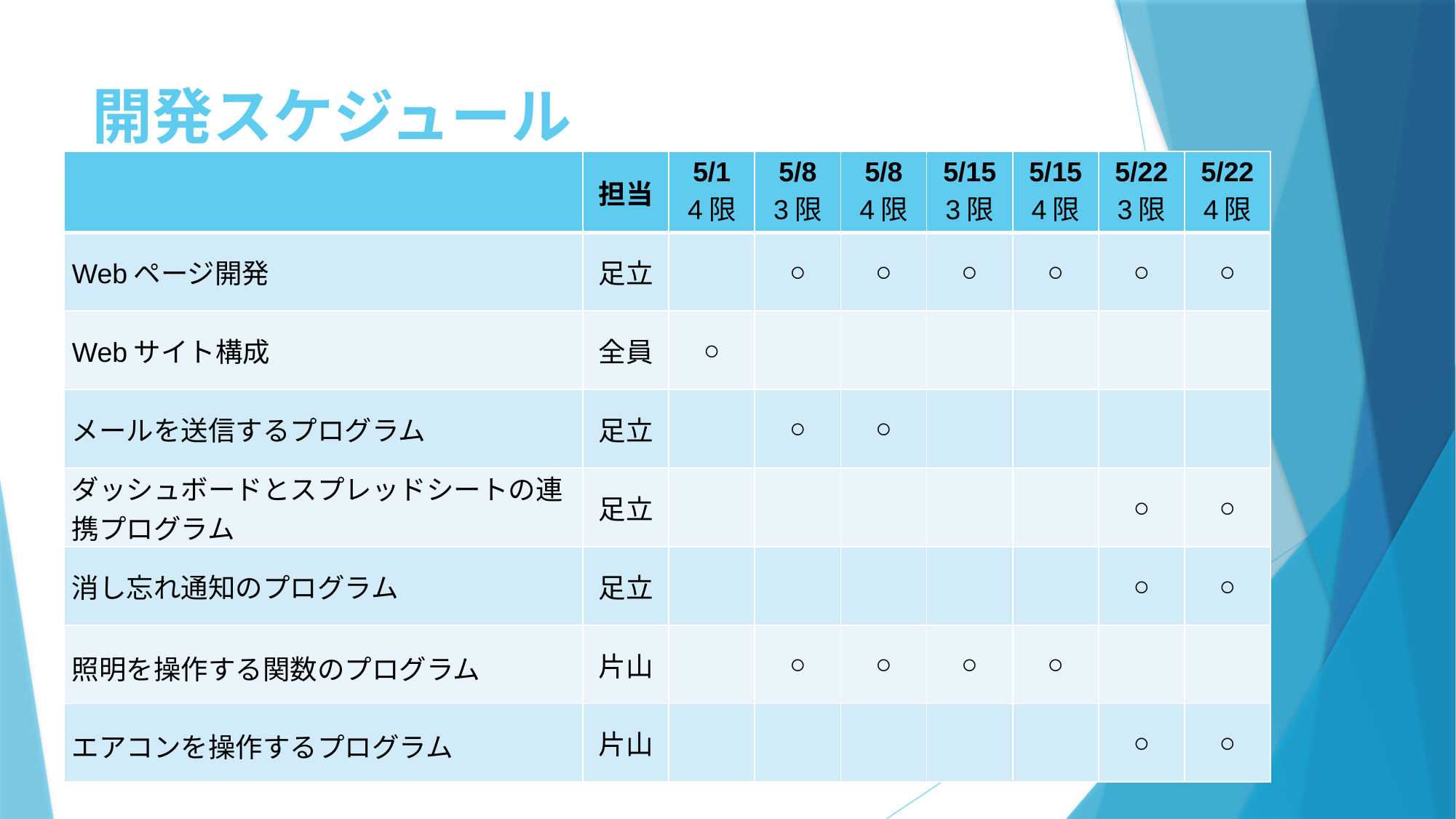

# 開発スケジュール
|  | 担当 | 5/1 4限 | 5/8 3限 | 5/8 4限 | 5/15 3限 | 5/15 4限 | 5/22 3限 | 5/22 4限 |
| --- | --- | --- | --- | --- | --- | --- | --- | --- |
| Webページ開発 | 足立 |  | ○ | ○ | ○ | ○ | ○ | ○ |
| Webサイト構成 | 全員 | ○ |  |  |  |  |  |  |
| メールを送信するプログラム | 足立 |  | ○ | ○ |  |  |  |  |
| ダッシュボードとスプレッドシートの連携プログラム | 足立 |  |  |  |  |  | ○ | ○ |
| 消し忘れ通知のプログラム | 足立 |  |  |  |  |  | ○ | ○ |
| 照明を操作する関数のプログラム | 片山 |  | ○ | ○ | ○ | ○ |  |  |
| エアコンを操作するプログラム | 片山 |  |  |  |  |  | ○ | ○ |